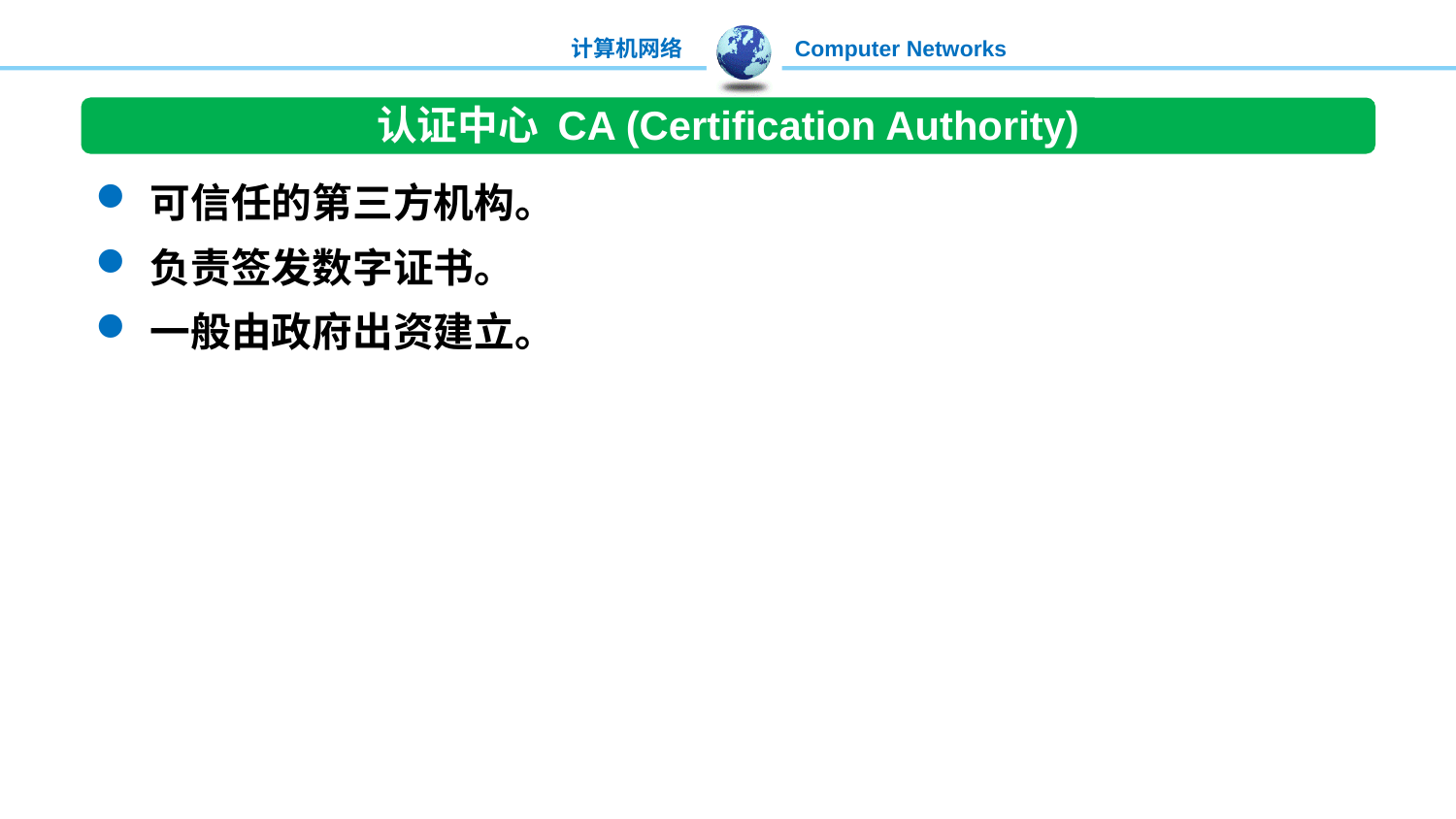

认证中心 CA (Certification Authority)

可信任的第三方机构。
负责签发数字证书。
一般由政府出资建立。